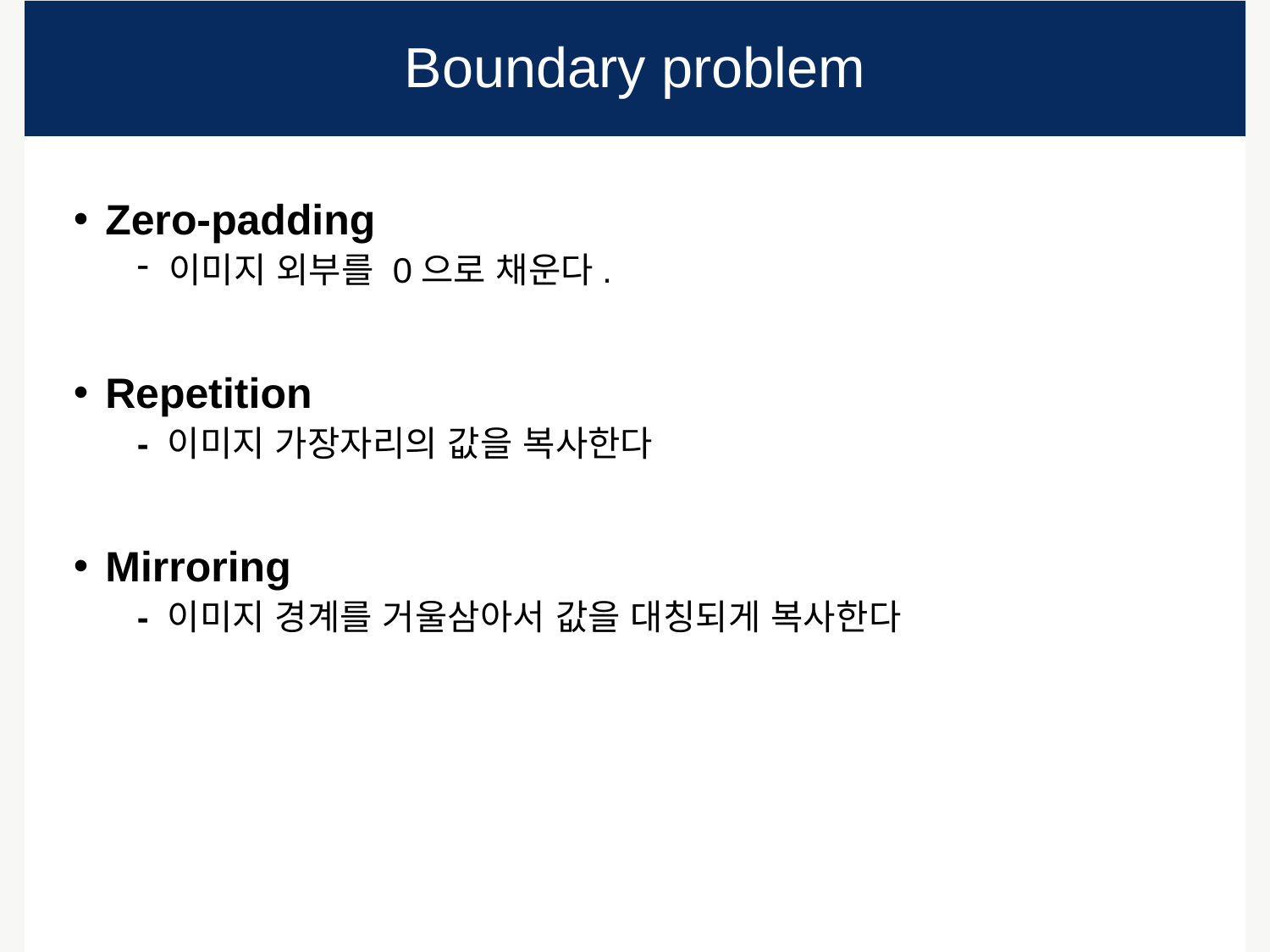

# Boundary problem
Zero-padding
이미지 외부를 0으로 채운다.

Repetition
- 이미지 가장자리의 값을 복사한다

Mirroring
- 이미지 경계를 거울삼아서 값을 대칭되게 복사한다